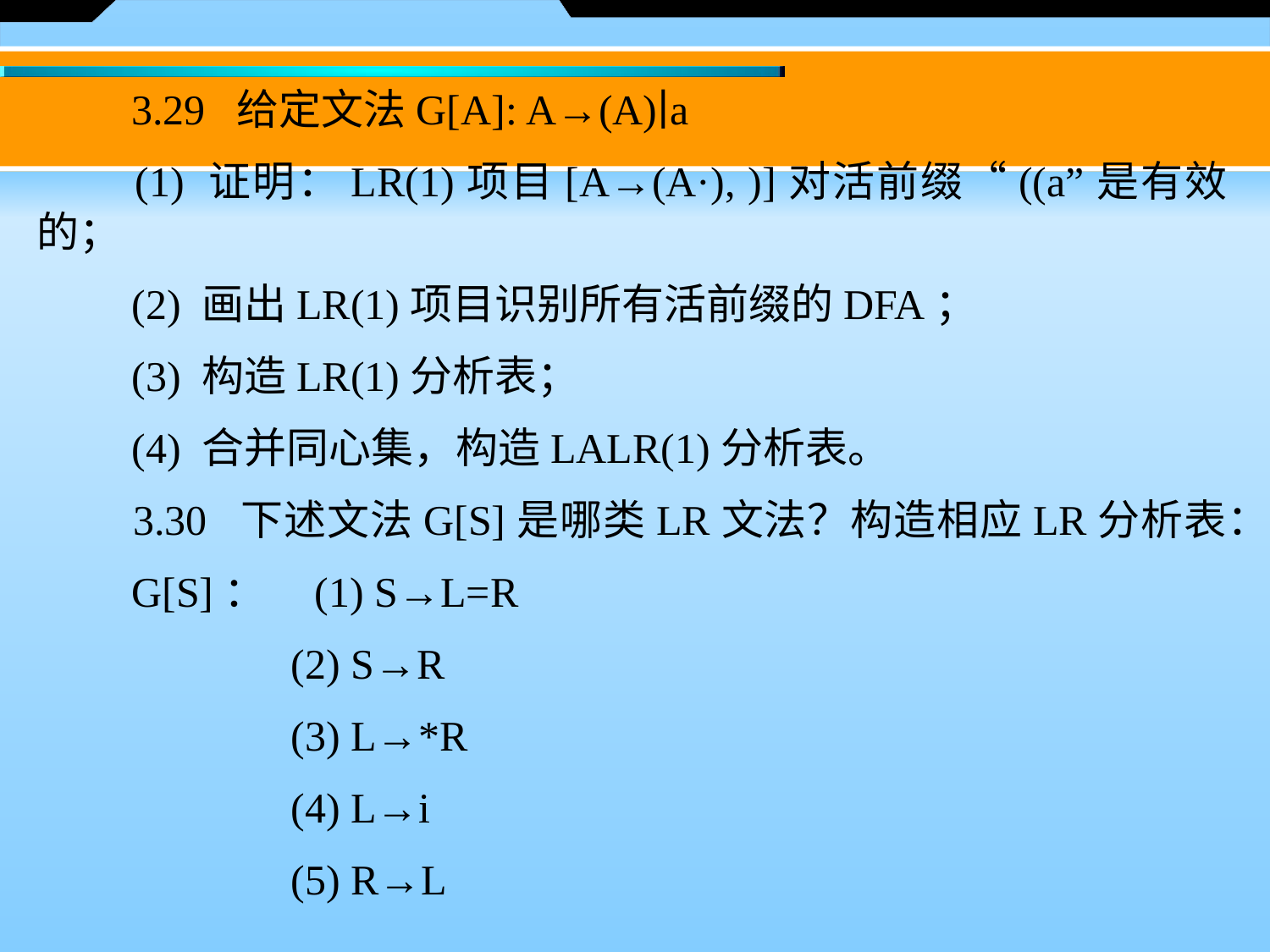

3.29  给定文法G[A]: A→(A)∣a
　　(1) 证明：LR(1)项目[A→(A·), )]对活前缀“((a”是有效的；
　　(2) 画出LR(1)项目识别所有活前缀的DFA；
　　(3) 构造LR(1)分析表；
　　(4) 合并同心集，构造LALR(1)分析表。
　　3.30  下述文法G[S]是哪类LR文法？构造相应LR分析表：
　　G[S]：    (1) S→L=R
		(2) S→R
		(3) L→*R
		(4) L→i
		(5) R→L